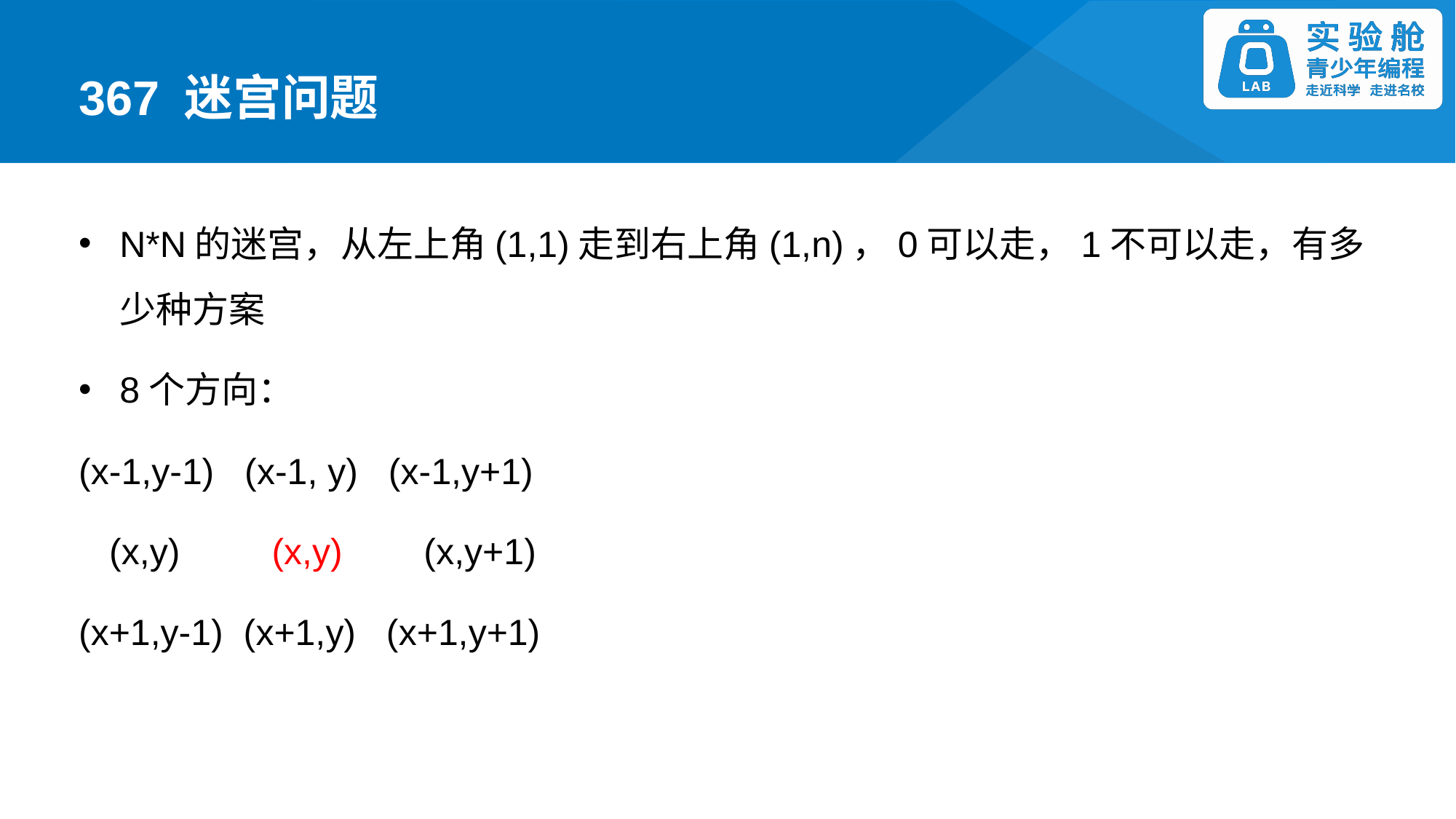

367 迷宫问题
N*N的迷宫，从左上角(1,1)走到右上角(1,n)，0可以走，1不可以走，有多少种方案
8个方向：
(x-1,y-1)   (x-1, y)   (x-1,y+1)
   (x,y)         (x,y)        (x,y+1)
(x+1,y-1)  (x+1,y)   (x+1,y+1)